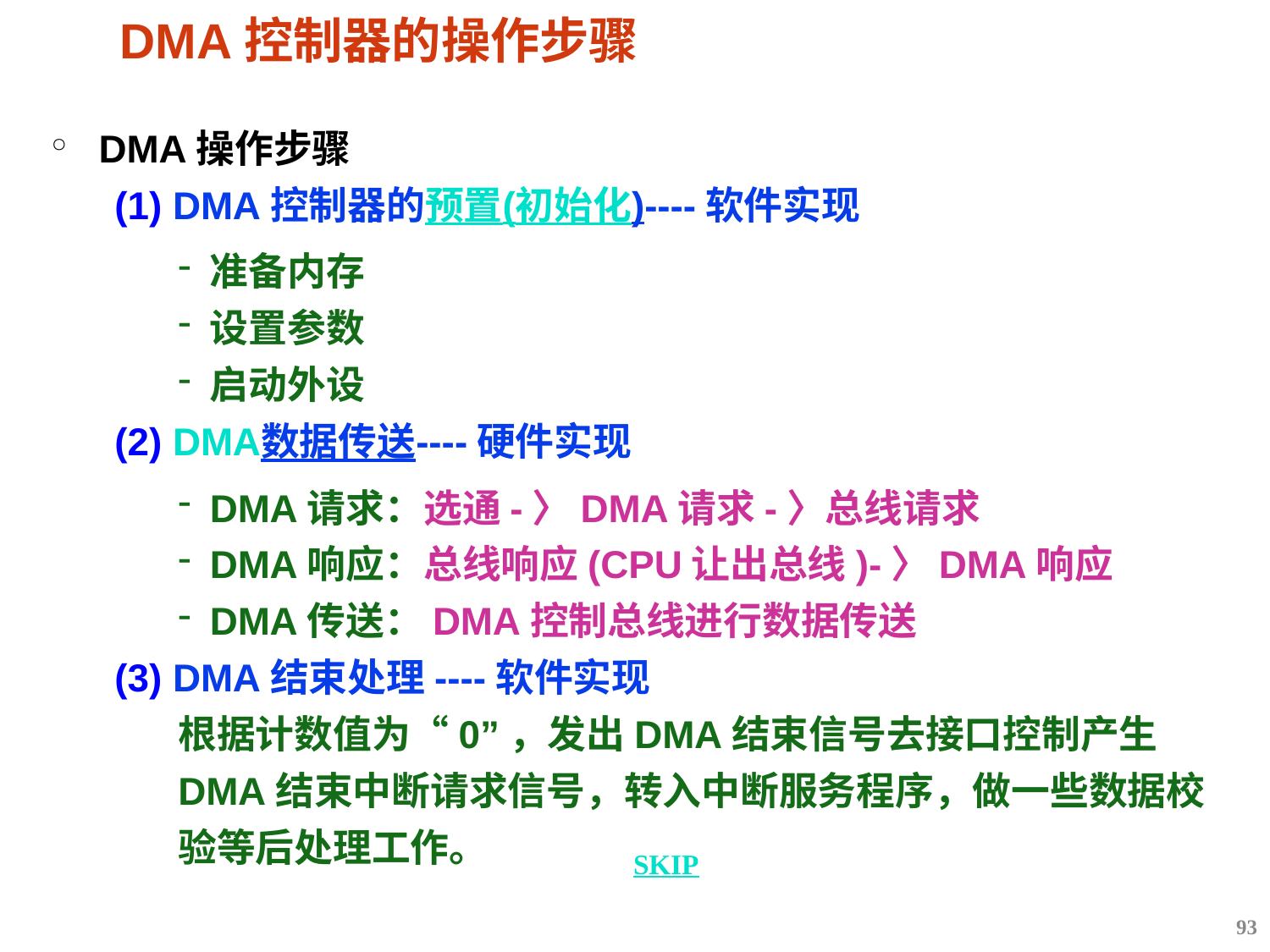

# DMA控制器的操作步骤
DMA操作步骤
(1) DMA控制器的预置(初始化)----软件实现
准备内存
设置参数
启动外设
(2) DMA数据传送----硬件实现
DMA请求：选通-〉DMA请求-〉总线请求
DMA响应：总线响应(CPU让出总线)-〉DMA响应
DMA传送：DMA控制总线进行数据传送
(3) DMA结束处理----软件实现
根据计数值为“0”，发出DMA结束信号去接口控制产生
DMA结束中断请求信号，转入中断服务程序，做一些数据校
验等后处理工作。
SKIP
93